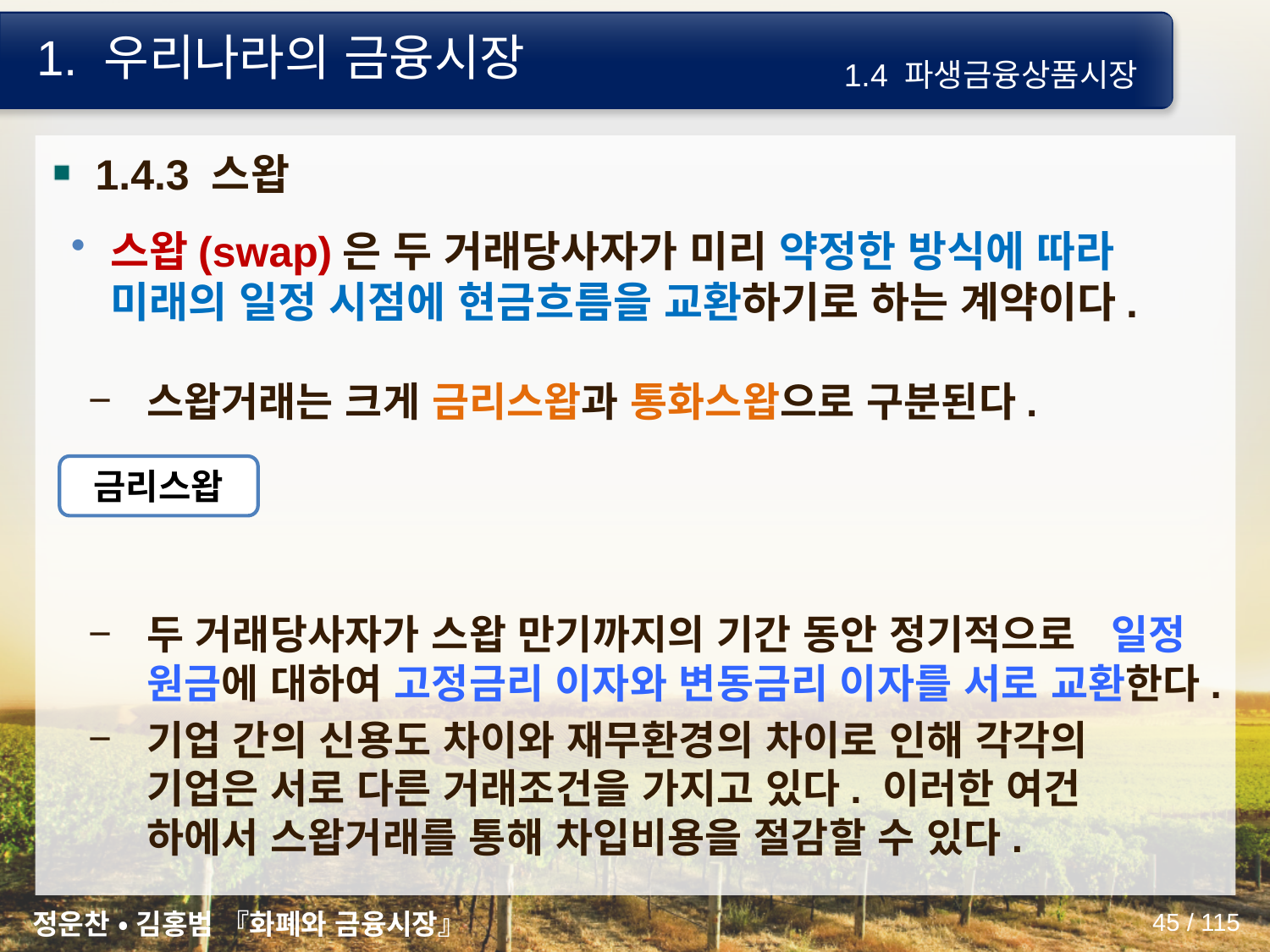

# 1. 우리나라의 금융시장
1.4 파생금융상품시장
1.4.3 스왑

스왑(swap)은 두 거래당사자가 미리 약정한 방식에 따라  미래의 일정 시점에 현금흐름을 교환하기로 하는 계약이다.

스왑거래는 크게 금리스왑과 통화스왑으로 구분된다.

두 거래당사자가 스왑 만기까지의 기간 동안 정기적으로   일정 원금에 대하여 고정금리 이자와 변동금리 이자를 서로 교환한다.
기업 간의 신용도 차이와 재무환경의 차이로 인해 각각의  기업은 서로 다른 거래조건을 가지고 있다. 이러한 여건    하에서 스왑거래를 통해 차입비용을 절감할 수 있다.
금리스왑
정운찬 • 김홍범 『화폐와 금융시장』

45 / 115